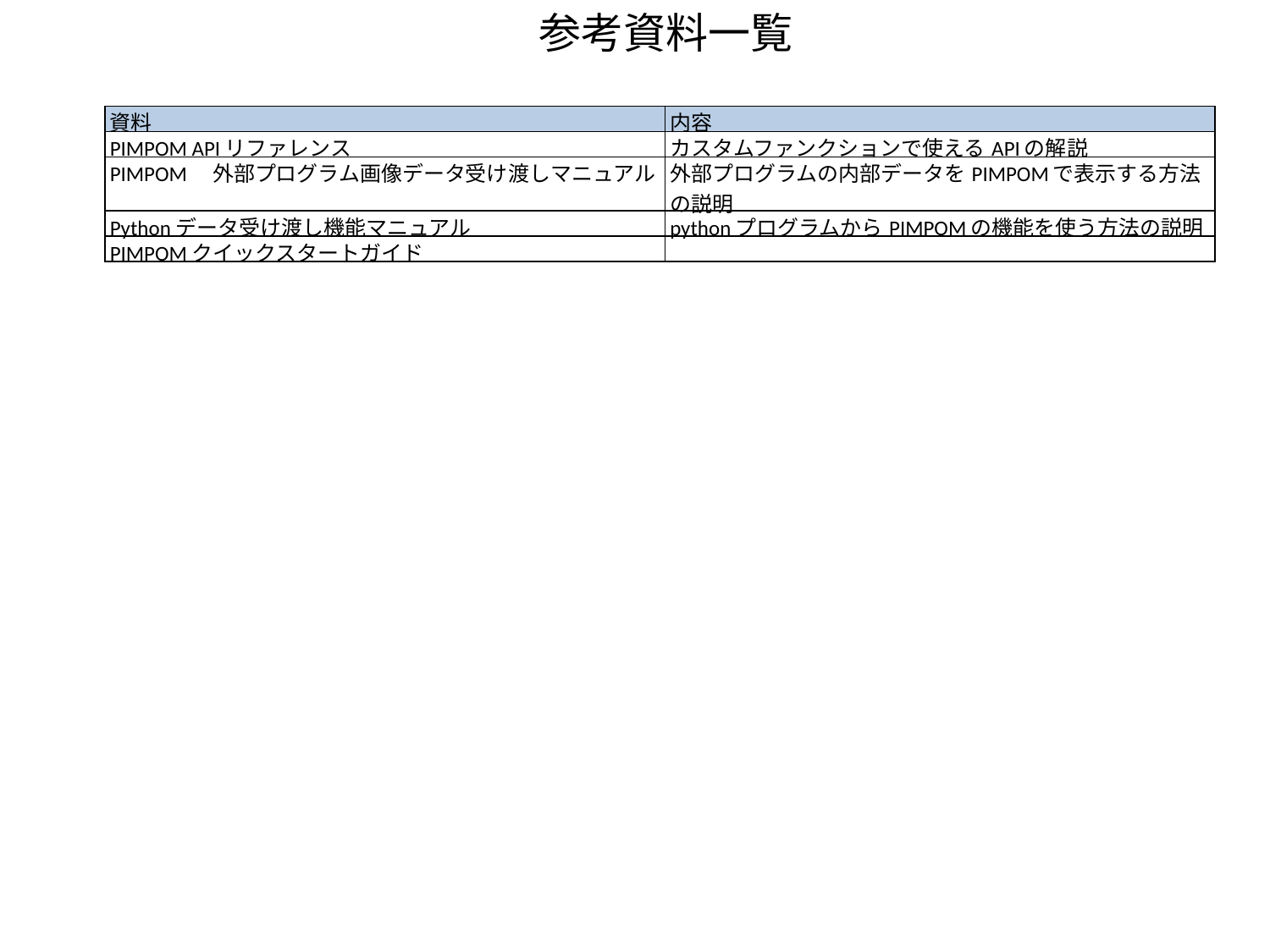

参考資料一覧
| 資料 | 内容 |
| --- | --- |
| PIMPOM APIリファレンス | カスタムファンクションで使えるAPIの解説 |
| PIMPOM　外部プログラム画像データ受け渡しマニュアル | 外部プログラムの内部データをPIMPOMで表示する方法の説明 |
| Pythonデータ受け渡し機能マニュアル | pythonプログラムからPIMPOMの機能を使う方法の説明 |
| PIMPOMクイックスタートガイド |  |